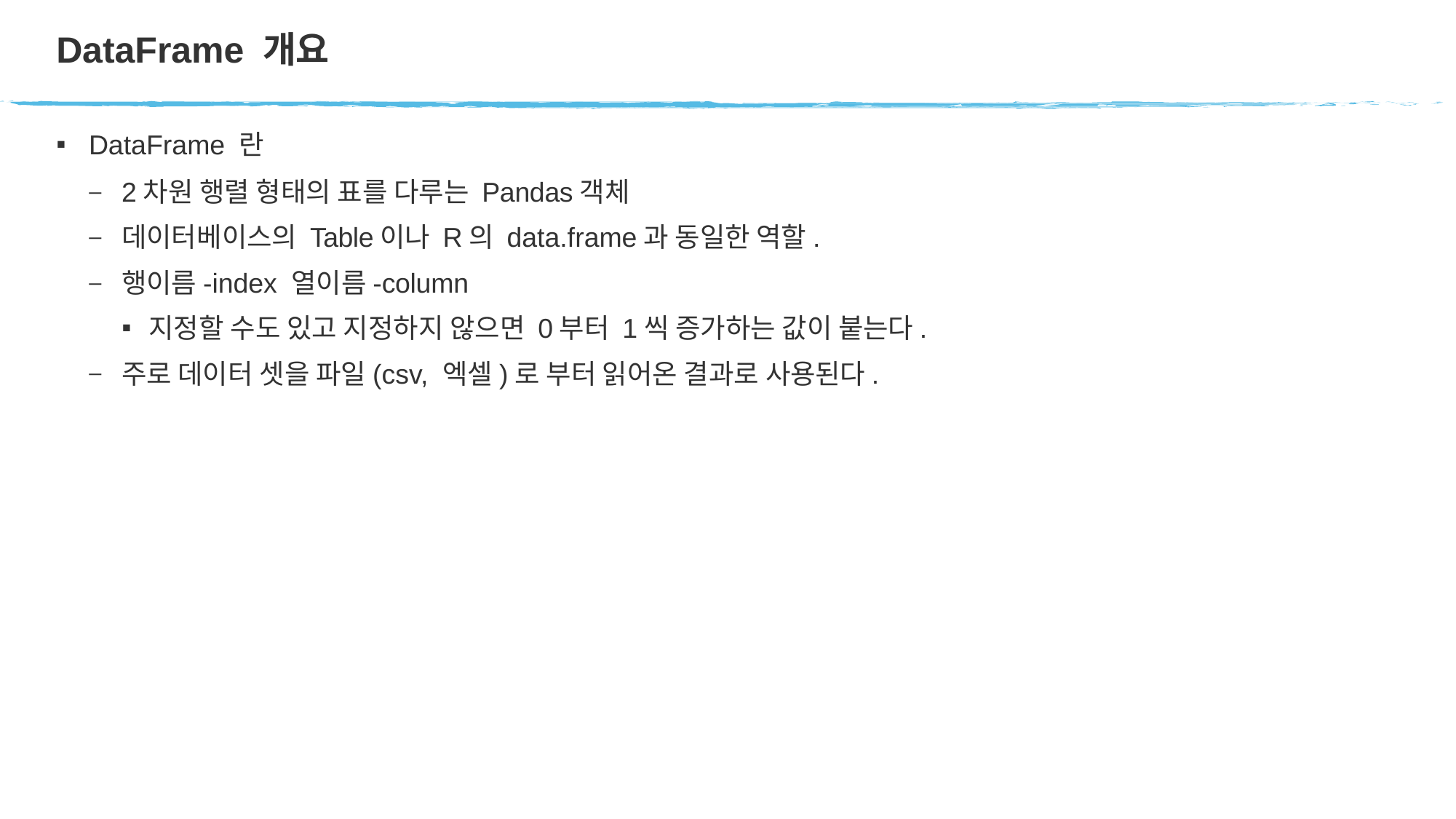

# DataFrame 개요
DataFrame 란
2차원 행렬 형태의 표를 다루는 Pandas객체
데이터베이스의 Table이나 R의 data.frame과 동일한 역할.
행이름-index 열이름-column
지정할 수도 있고 지정하지 않으면 0부터 1씩 증가하는 값이 붙는다.
주로 데이터 셋을 파일(csv, 엑셀)로 부터 읽어온 결과로 사용된다.